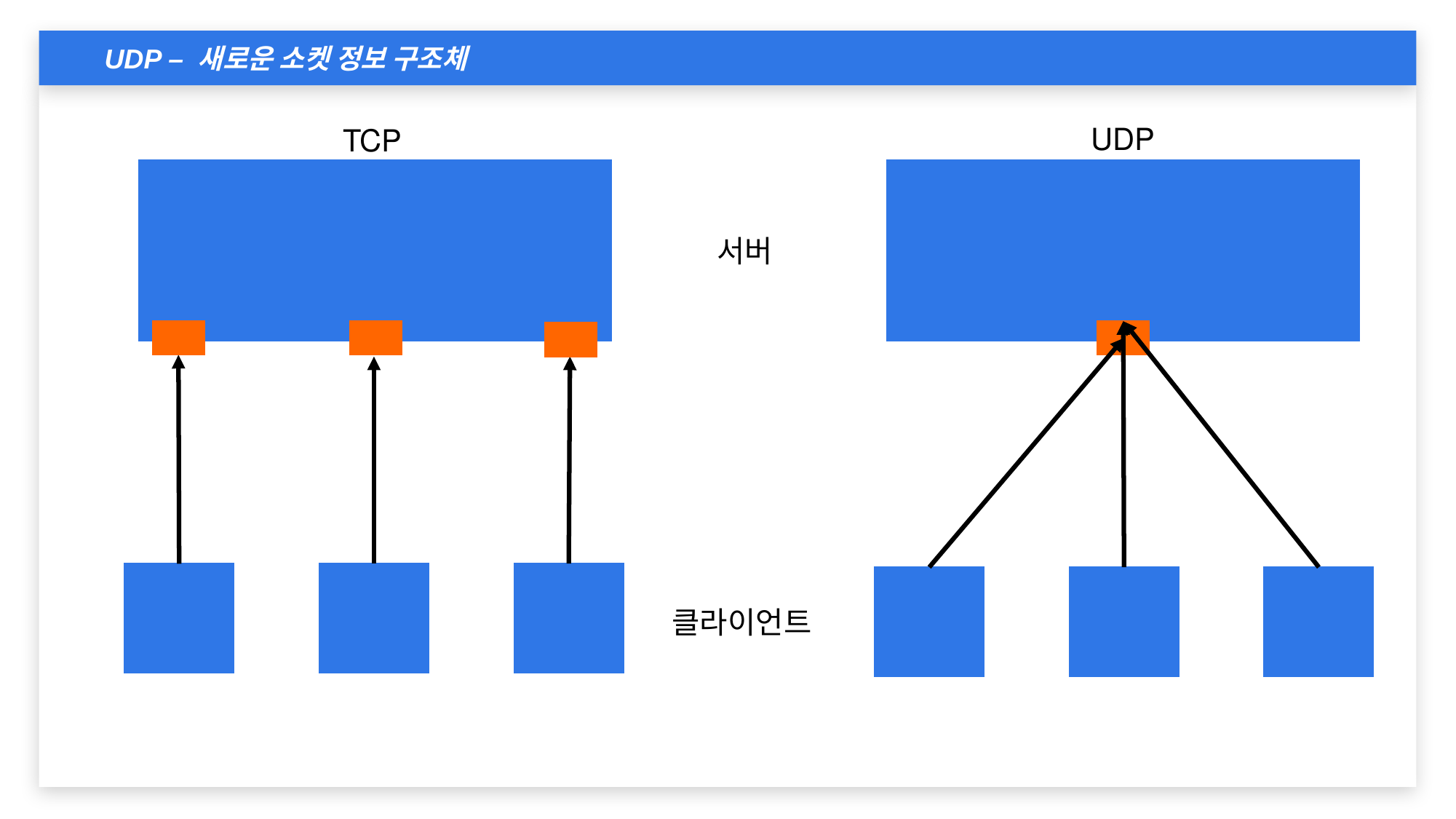

UDP – 새로운 소켓 정보 구조체

UDP
TCP

서버

클라이언트